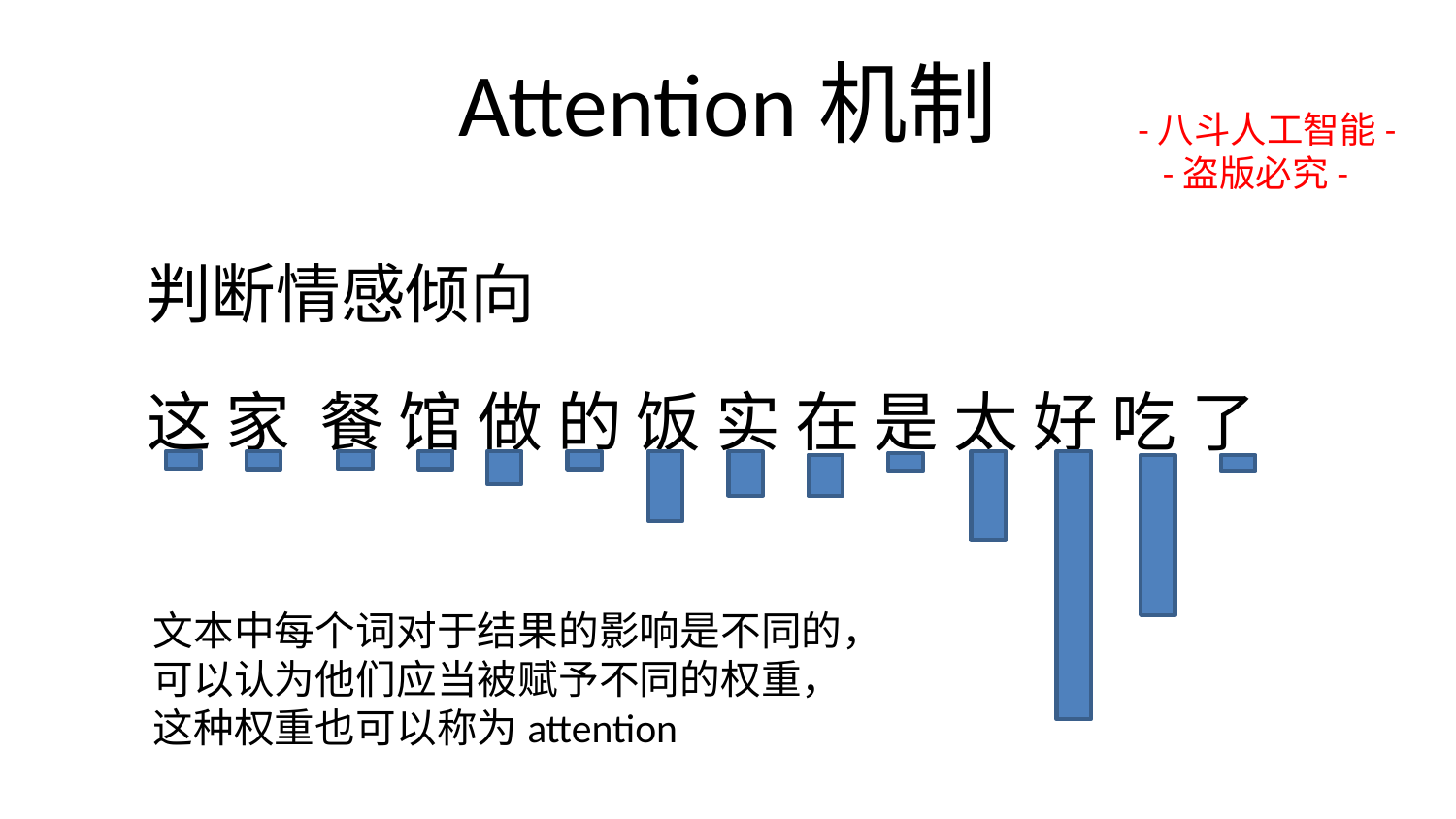

# Attention机制
-八斗人工智能-
   -盗版必究-
判断情感倾向
这 家  餐 馆 做 的 饭 实 在 是 太 好 吃 了

文本中每个词对于结果的影响是不同的，可以认为他们应当被赋予不同的权重，这种权重也可以称为attention